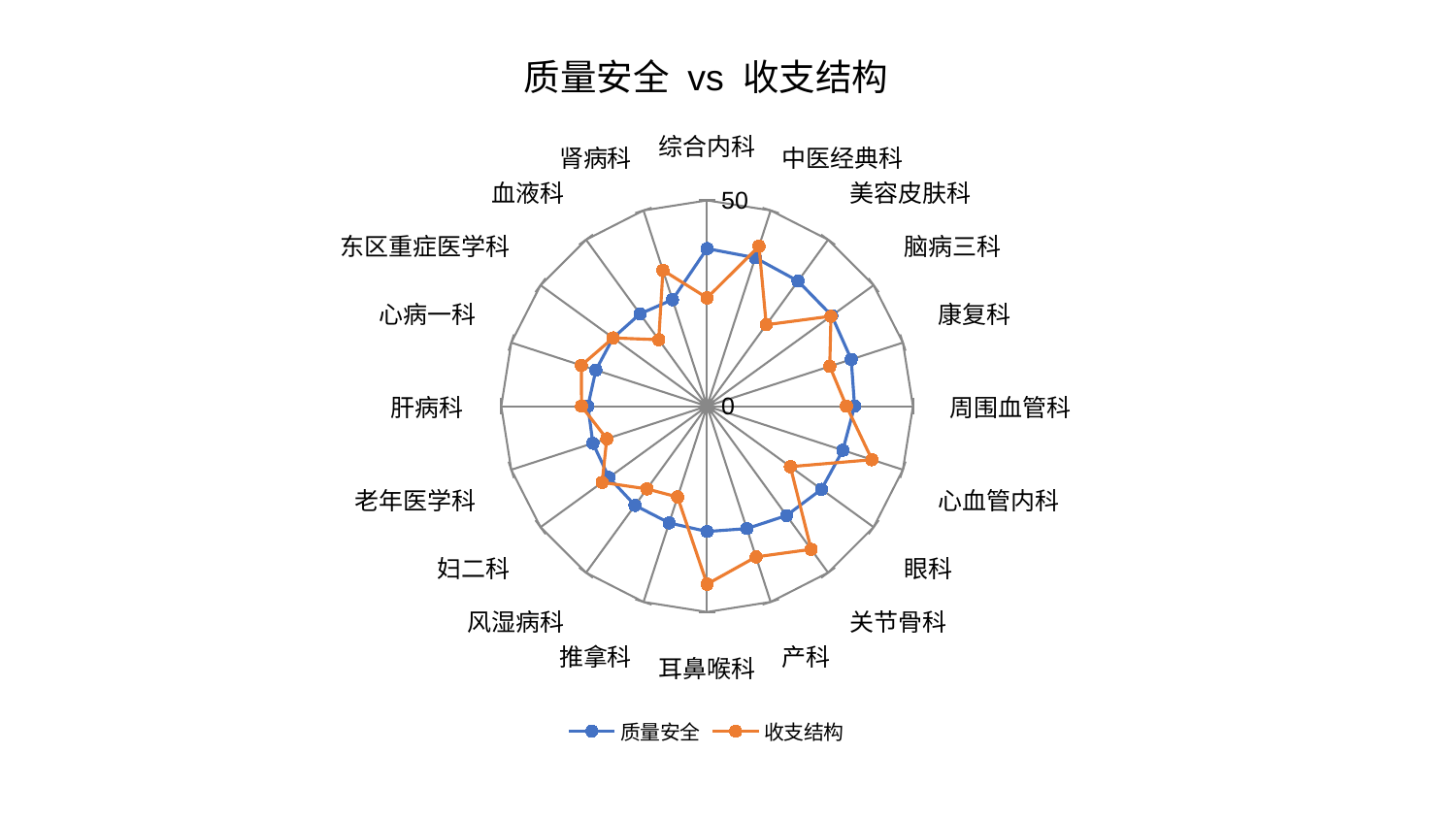

### Chart: 质量安全 vs 收支结构

| Category | 质量安全 | 收支结构 |
|---|---|---|
| 综合内科 | 38.288539003197016 | 26.319659311013787 |
| 中医经典科 | 37.92097283912402 | 40.85031834790607 |
| 美容皮肤科 | 37.57900587672192 | 24.450277207247904 |
| 脑病三科 | 37.42449878852951 | 37.18307464982073 |
| 康复科 | 36.81031943929243 | 31.331642599660054 |
| 周围血管科 | 35.82585229186499 | 33.85670740306322 |
| 心血管内科 | 34.65952066262175 | 42.10856699874219 |
| 眼科 | 34.35533579896425 | 25.006558163379893 |
| 关节骨科 | 32.83847181426391 | 42.98663451443033 |
| 产科 | 31.274154474836063 | 38.500405834900135 |
| 耳鼻喉科 | 30.450635138739006 | 43.2307289327736 |
| 推拿科 | 29.81855508191895 | 23.200582007870192 |
| 风湿病科 | 29.789536157828707 | 24.86057376614856 |
| 妇二科 | 29.460469209837225 | 31.49569635616353 |
| 老年医学科 | 29.166771796957818 | 25.616211608264166 |
| 肝病科 | 28.9514080647749 | 30.493547668041312 |
| 心病一科 | 28.402885380587197 | 32.10964796206293 |
| 东区重症医学科 | 28.221219800068873 | 28.22350328120592 |
| 血液科 | 27.720570989287193 | 19.975077969555947 |
| 肾病科 | 27.217919764489466 | 34.721543138315475 |
10